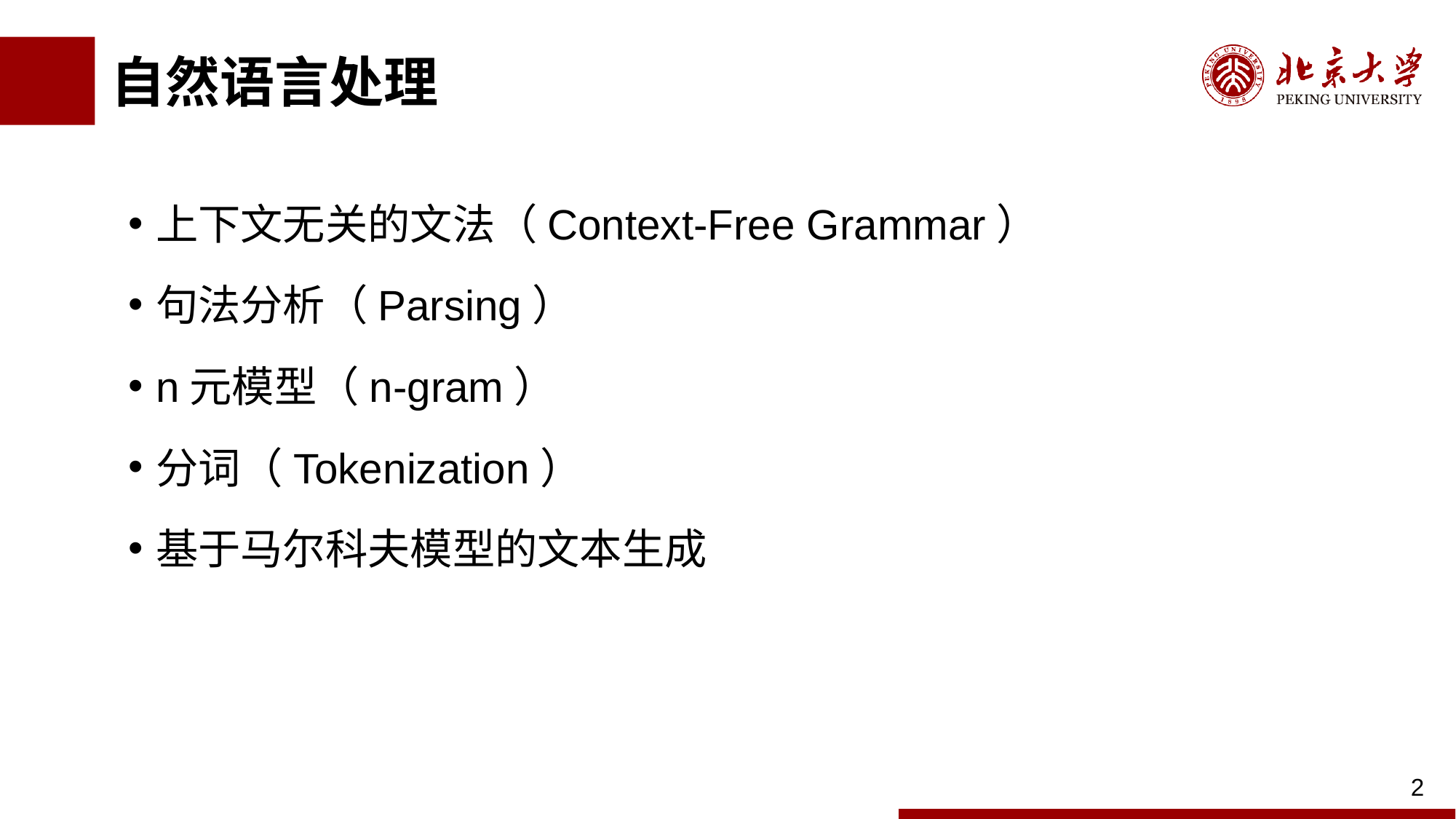

# 自然语言处理
上下文无关的文法（Context-Free Grammar）
句法分析（Parsing）
n元模型（n-gram）
分词（Tokenization）
基于马尔科夫模型的文本生成